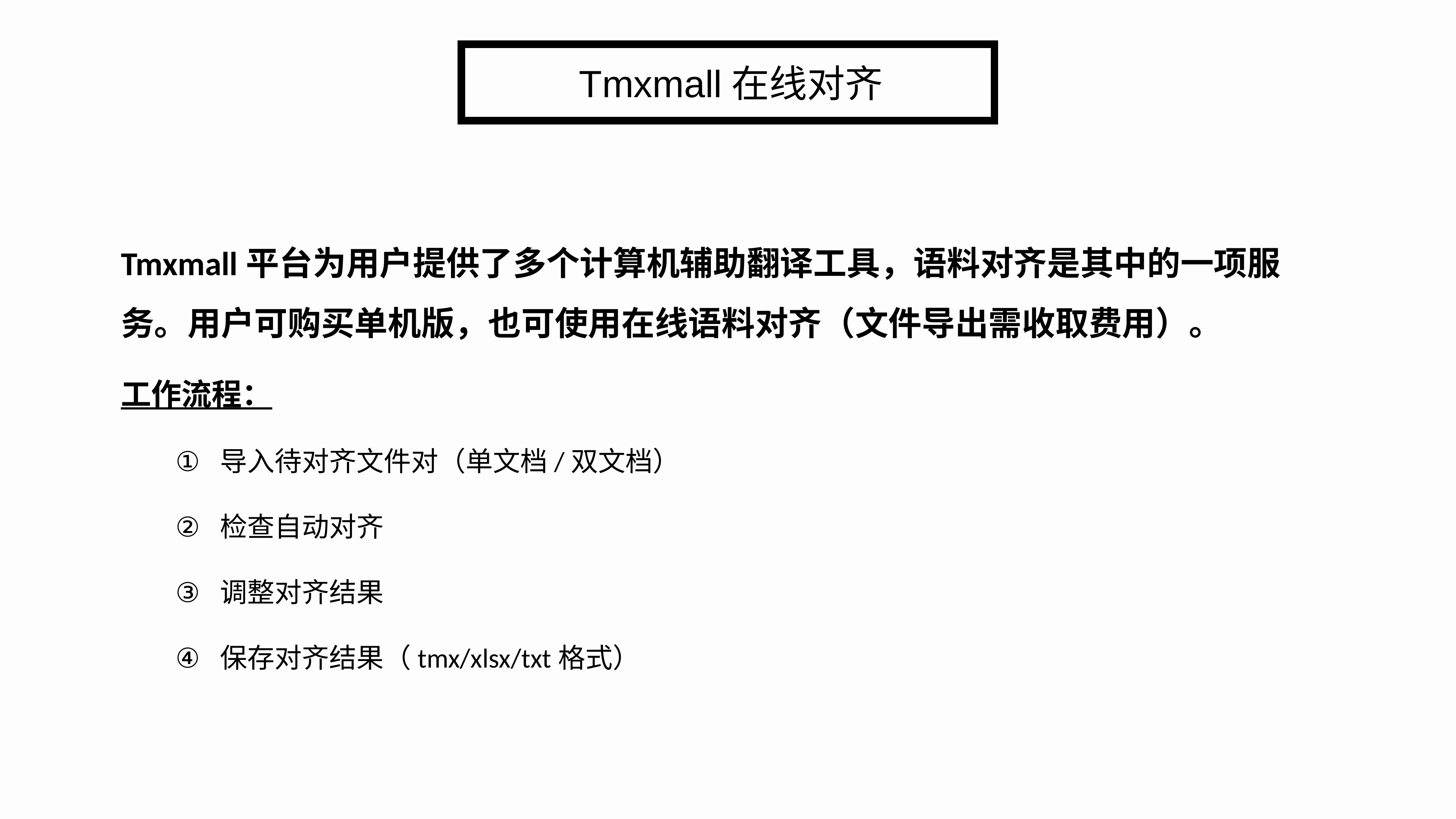

Tmxmall在线对齐
Tmxmall平台为用户提供了多个计算机辅助翻译工具，语料对齐是其中的一项服务。用户可购买单机版，也可使用在线语料对齐（文件导出需收取费用）。

工作流程：
导入待对齐文件对（单文档/双文档）
检查自动对齐
调整对齐结果
保存对齐结果（tmx/xlsx/txt格式）